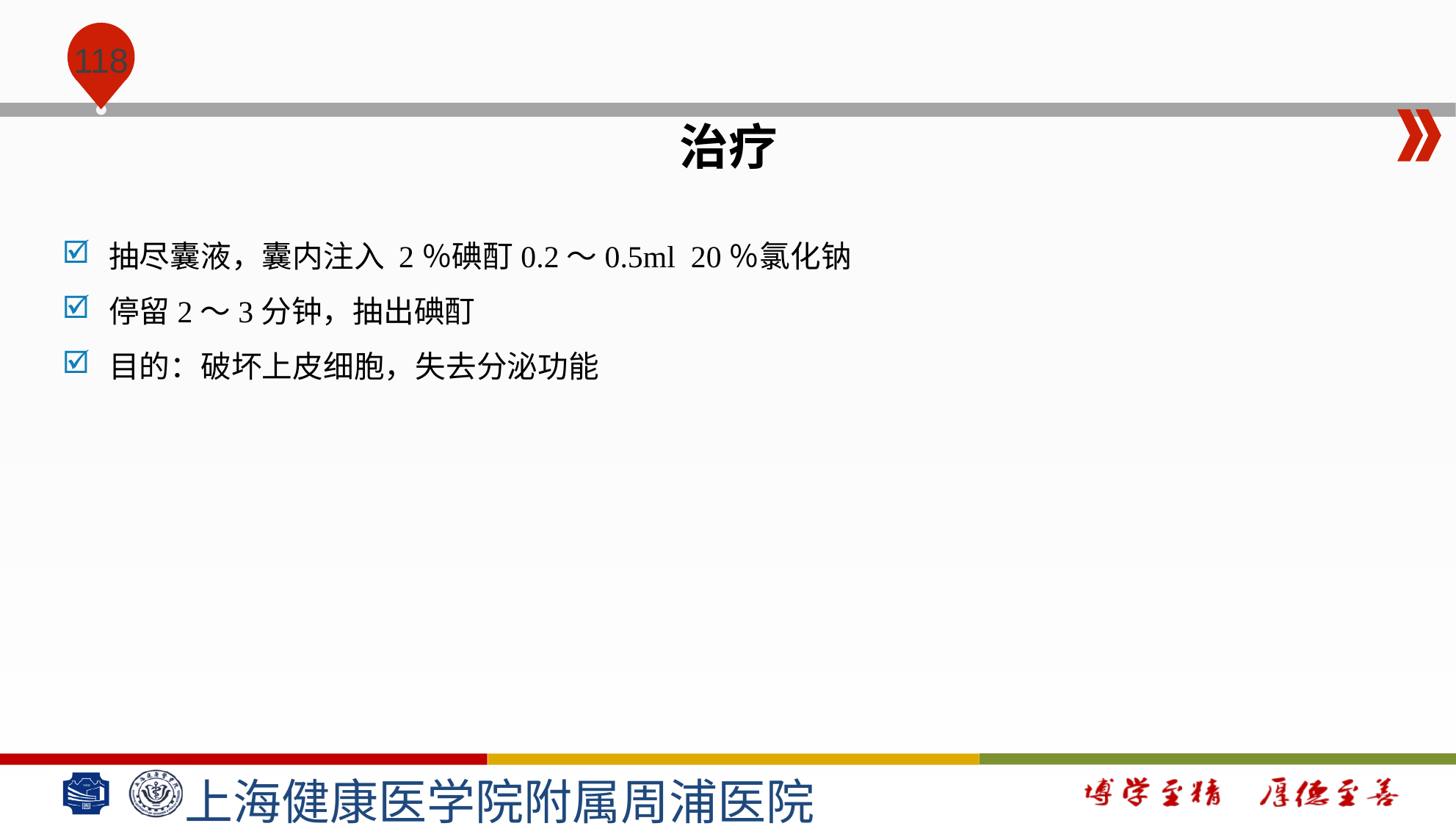

#

治疗
抽尽囊液，囊内注入 2％碘酊0.2～0.5ml  20％氯化钠
停留2～3分钟，抽出碘酊
目的：破坏上皮细胞，失去分泌功能